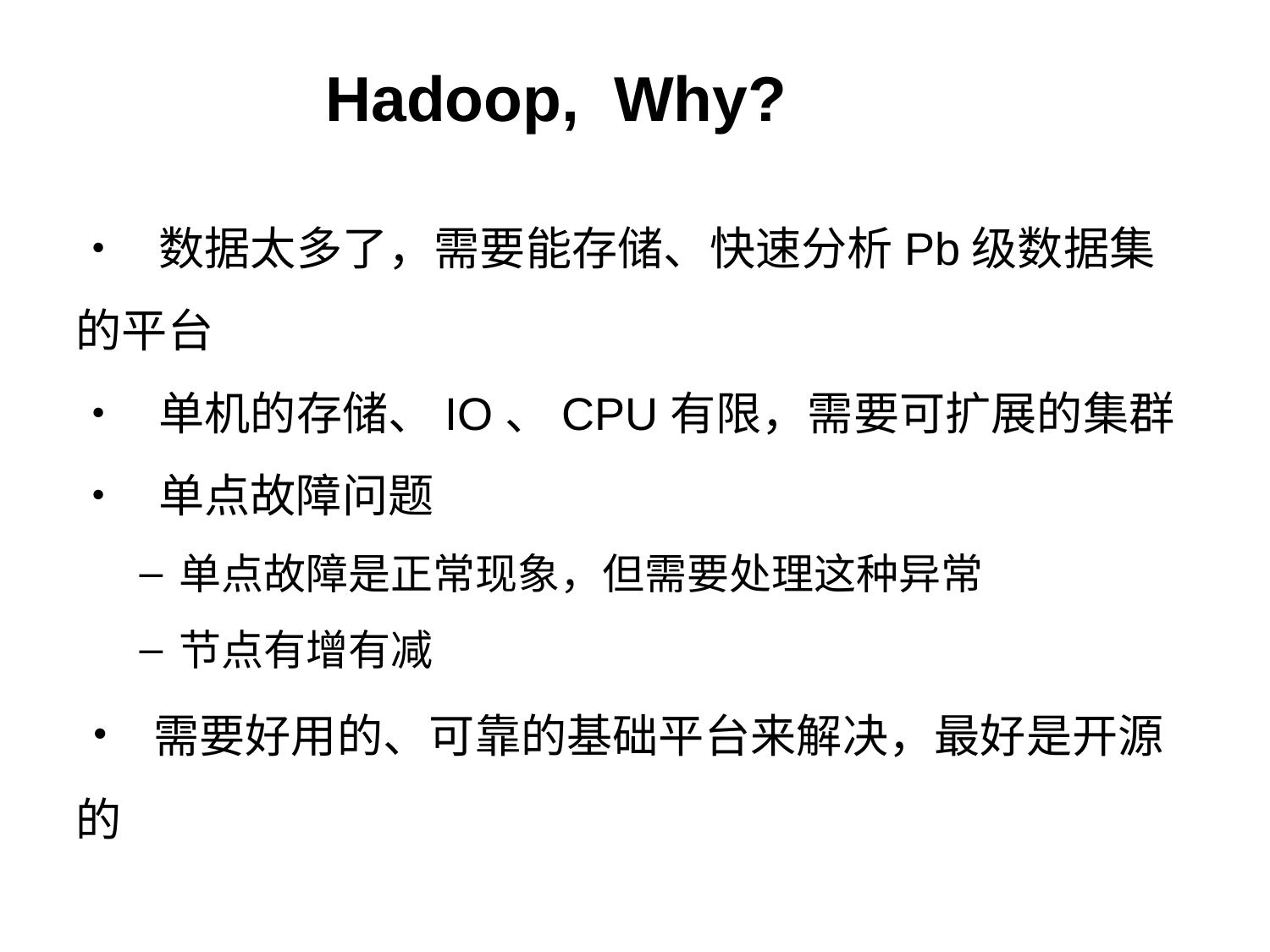

Hadoop,  Why?
•   数据太多了，需要能存储、快速分析Pb级数据集的平台
•   单机的存储、IO、CPU有限，需要可扩展的集群
•   单点故障问题
单点故障是正常现象，但需要处理这种异常
节点有增有减
•  需要好用的、可靠的基础平台来解决，最好是开源的